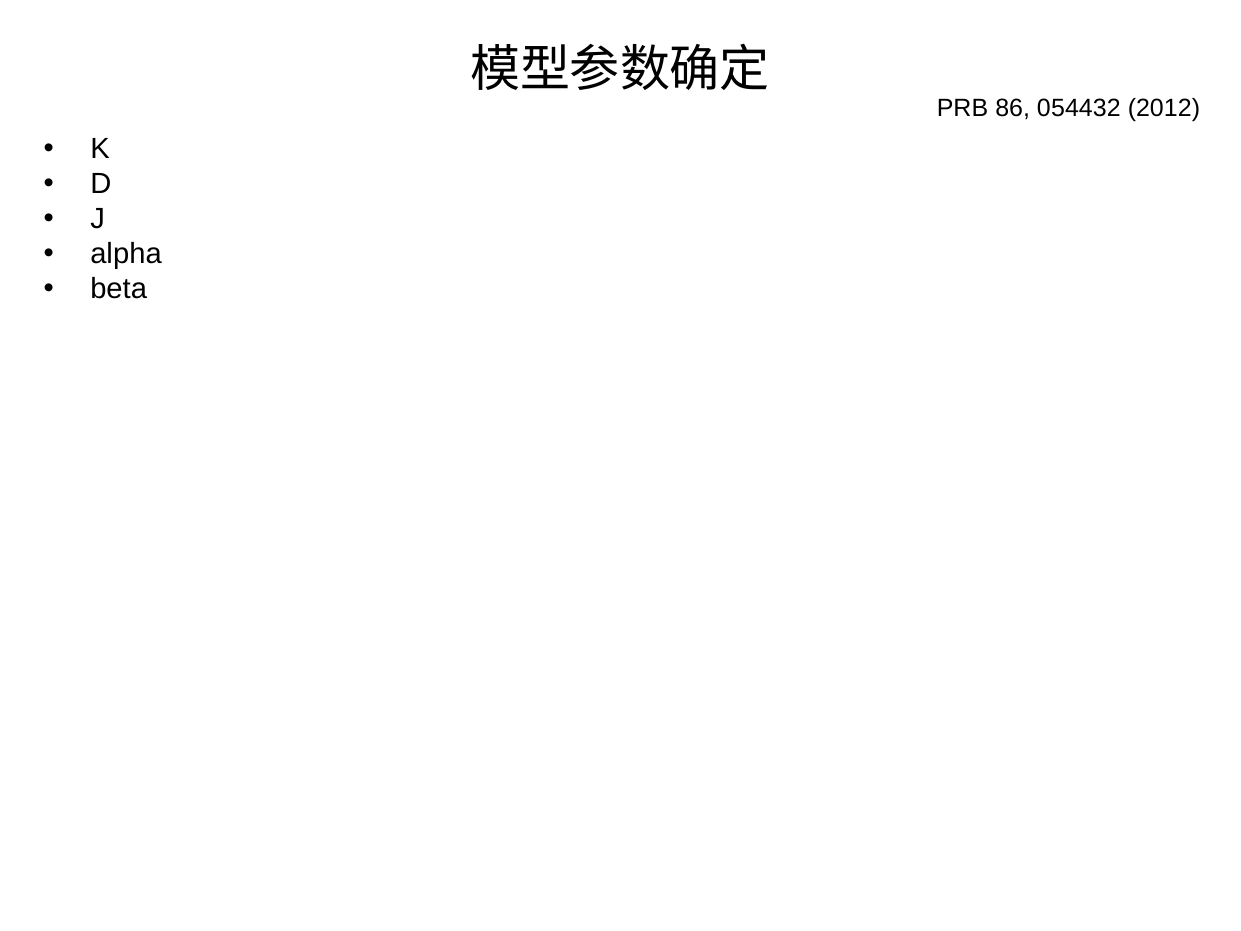

模型参数确定
PRB 86, 054432 (2012)
K
D
J
alpha
beta